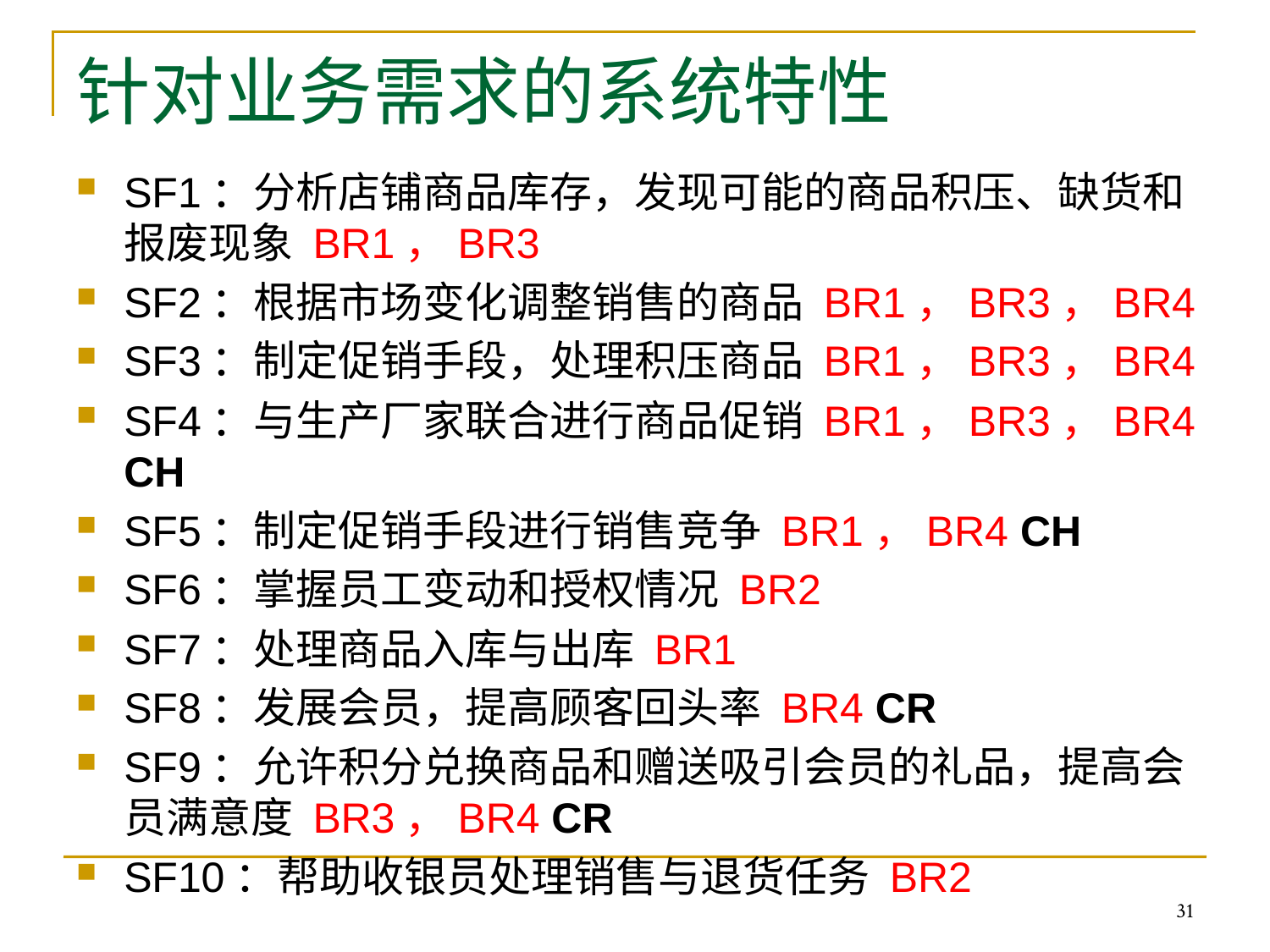

# 针对业务需求的系统特性
SF1：分析店铺商品库存，发现可能的商品积压、缺货和报废现象 BR1，BR3
SF2：根据市场变化调整销售的商品 BR1，BR3，BR4
SF3：制定促销手段，处理积压商品 BR1，BR3，BR4
SF4：与生产厂家联合进行商品促销 BR1，BR3，BR4 CH
SF5：制定促销手段进行销售竞争 BR1，BR4 CH
SF6：掌握员工变动和授权情况 BR2
SF7：处理商品入库与出库 BR1
SF8：发展会员，提高顾客回头率 BR4 CR
SF9：允许积分兑换商品和赠送吸引会员的礼品，提高会员满意度 BR3，BR4 CR
SF10：帮助收银员处理销售与退货任务 BR2
31